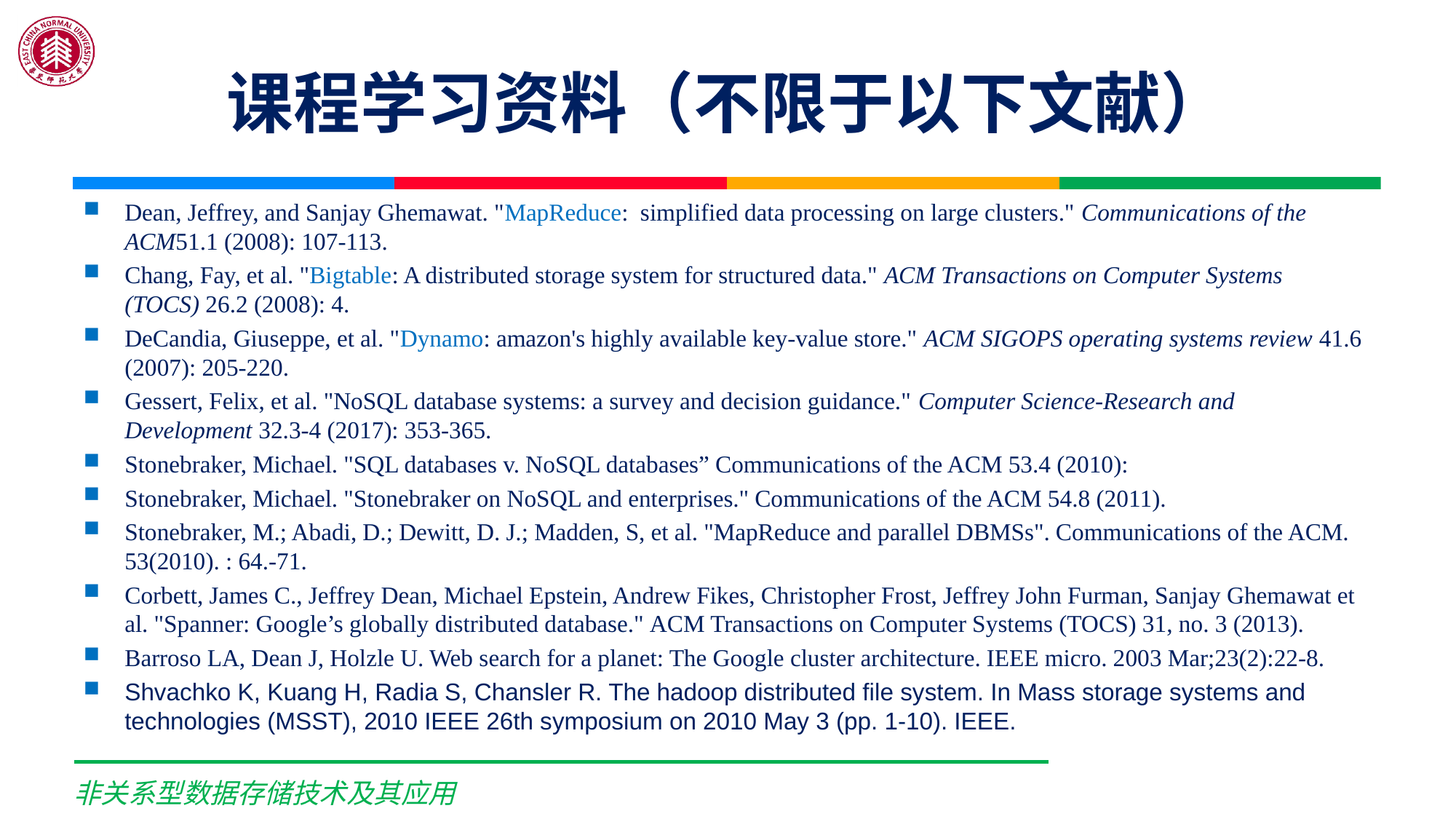

# 课程学习资料（不限于以下文献）
Dean, Jeffrey, and Sanjay Ghemawat. "MapReduce:  simplified data processing on large clusters." Communications of the ACM51.1 (2008): 107-113.
Chang, Fay, et al. "Bigtable: A distributed storage system for structured data." ACM Transactions on Computer Systems (TOCS) 26.2 (2008): 4.
DeCandia, Giuseppe, et al. "Dynamo: amazon's highly available key-value store." ACM SIGOPS operating systems review 41.6 (2007): 205-220.
Gessert, Felix, et al. "NoSQL database systems: a survey and decision guidance." Computer Science-Research and Development 32.3-4 (2017): 353-365.
Stonebraker, Michael. "SQL databases v. NoSQL databases” Communications of the ACM 53.4 (2010):
Stonebraker, Michael. "Stonebraker on NoSQL and enterprises." Communications of the ACM 54.8 (2011).
Stonebraker, M.; Abadi, D.; Dewitt, D. J.; Madden, S, et al. "MapReduce and parallel DBMSs". Communications of the ACM. 53(2010). : 64.-71.
Corbett, James C., Jeffrey Dean, Michael Epstein, Andrew Fikes, Christopher Frost, Jeffrey John Furman, Sanjay Ghemawat et al. "Spanner: Google’s globally distributed database." ACM Transactions on Computer Systems (TOCS) 31, no. 3 (2013).
Barroso LA, Dean J, Holzle U. Web search for a planet: The Google cluster architecture. IEEE micro. 2003 Mar;23(2):22-8.
Shvachko K, Kuang H, Radia S, Chansler R. The hadoop distributed file system. In Mass storage systems and technologies (MSST), 2010 IEEE 26th symposium on 2010 May 3 (pp. 1-10). IEEE.